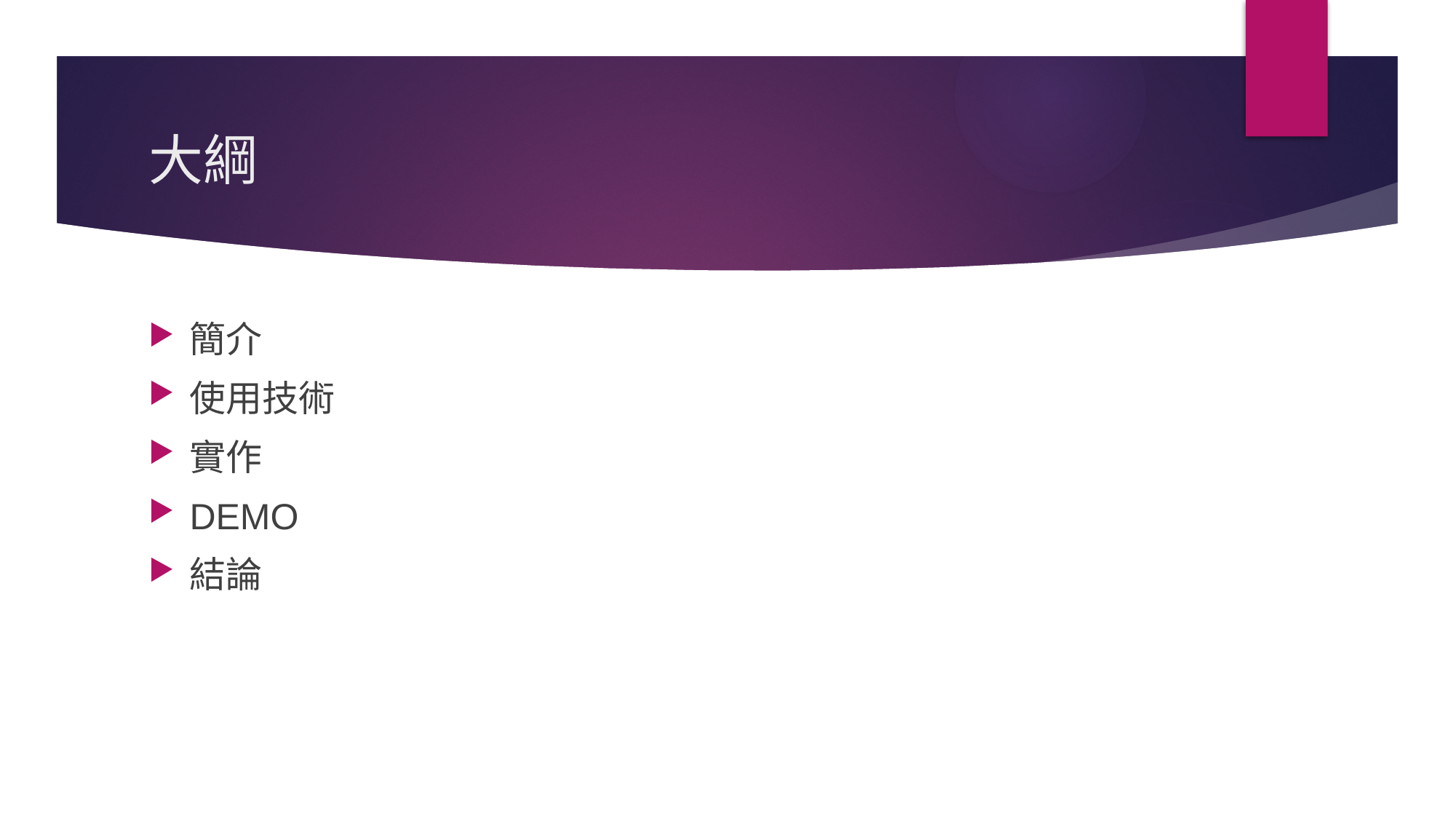

# 大綱
簡介
使用技術
實作
DEMO
結論